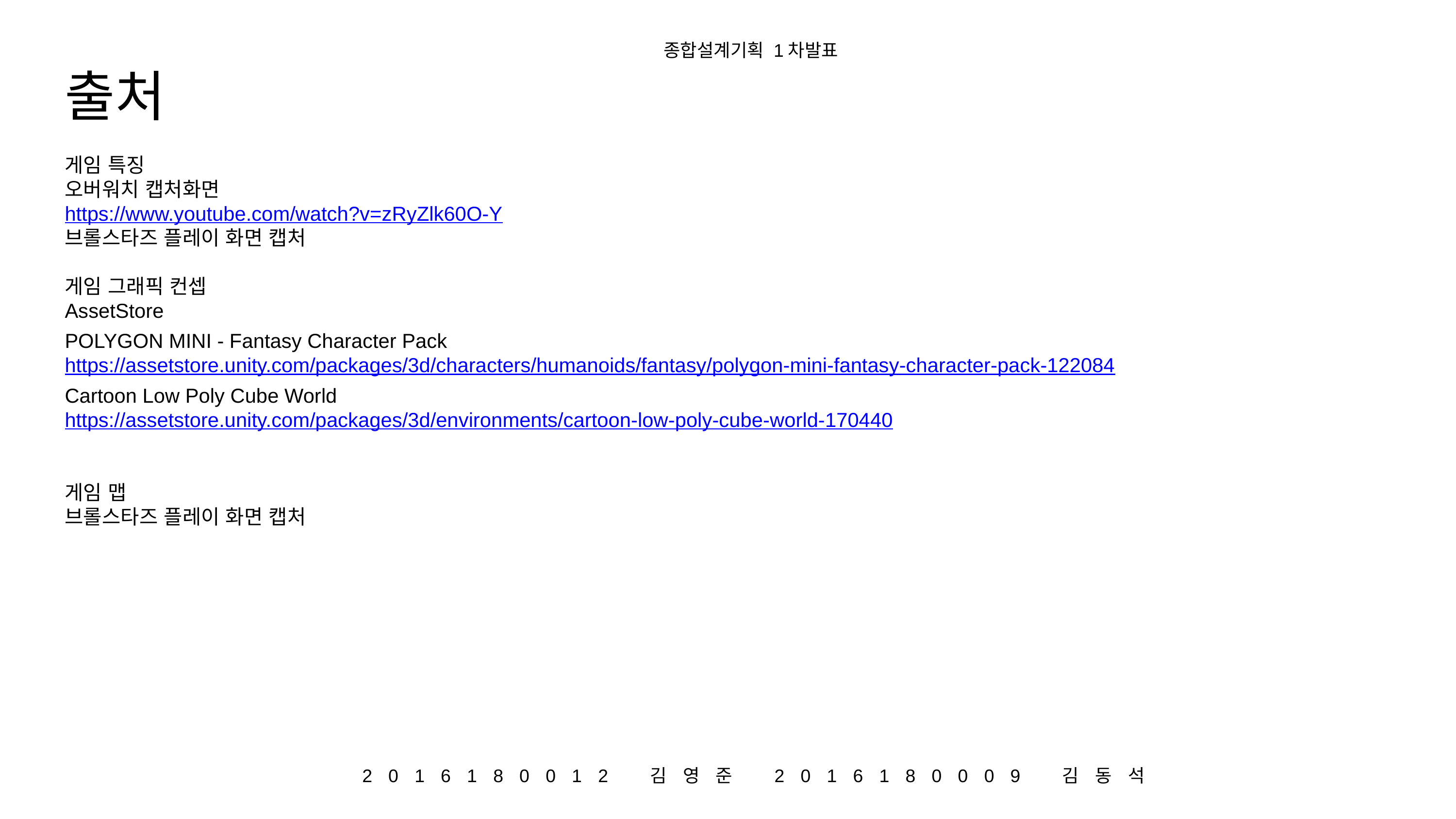

종합설계기획 1차발표
출처
게임 특징
오버워치 캡처화면
https://www.youtube.com/watch?v=zRyZlk60O-Y
브롤스타즈 플레이 화면 캡처

게임 그래픽 컨셉
AssetStore

POLYGON MINI - Fantasy Character Pack
https://assetstore.unity.com/packages/3d/characters/humanoids/fantasy/polygon-mini-fantasy-character-pack-122084

Cartoon Low Poly Cube World
https://assetstore.unity.com/packages/3d/environments/cartoon-low-poly-cube-world-170440

게임 맵
브롤스타즈 플레이 화면 캡처
2016180012 김영준 2016180009 김동석